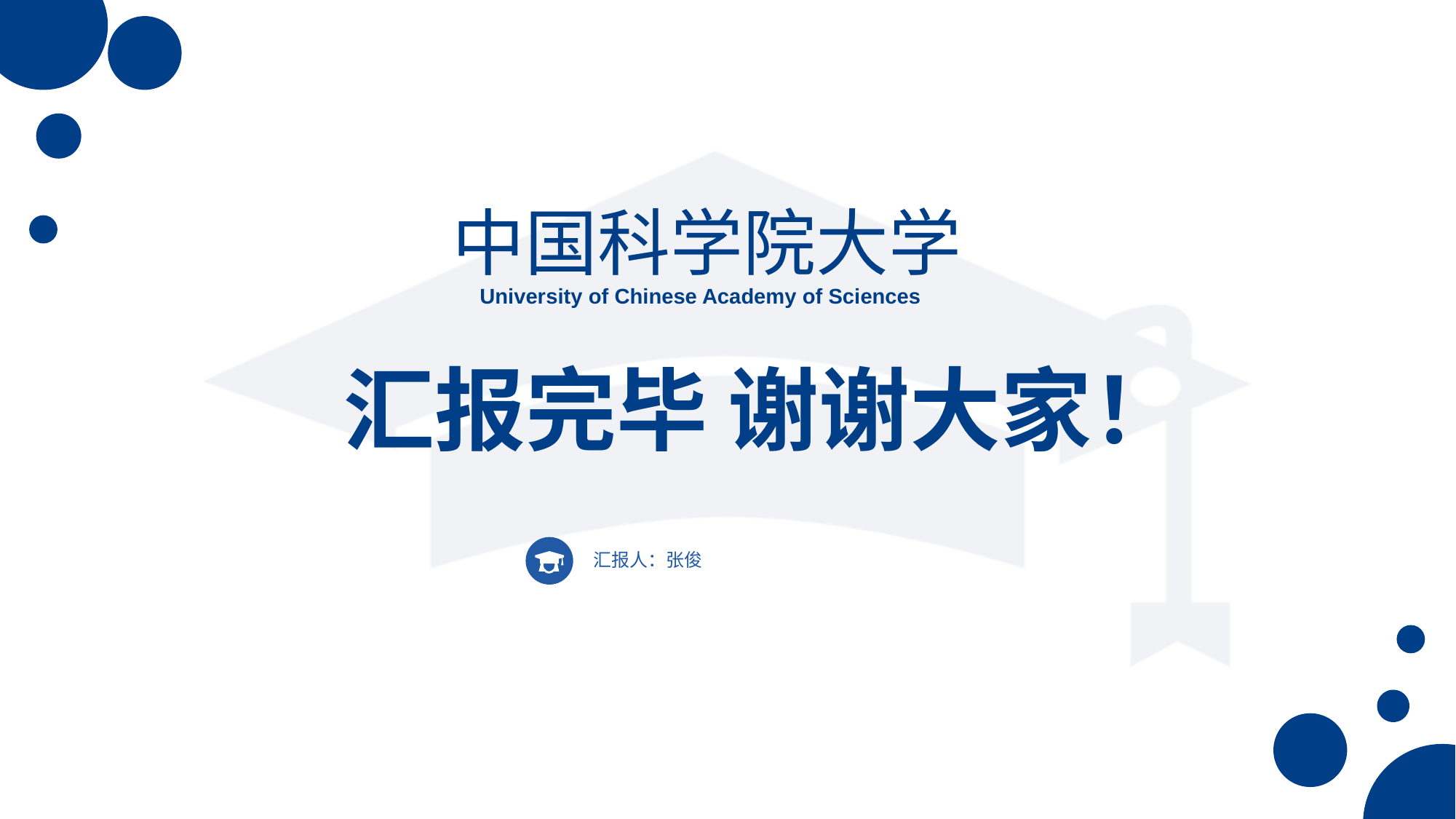

中国科学院大学
University of Chinese Academy of Sciences
汇报完毕 谢谢大家！

汇报人：张俊